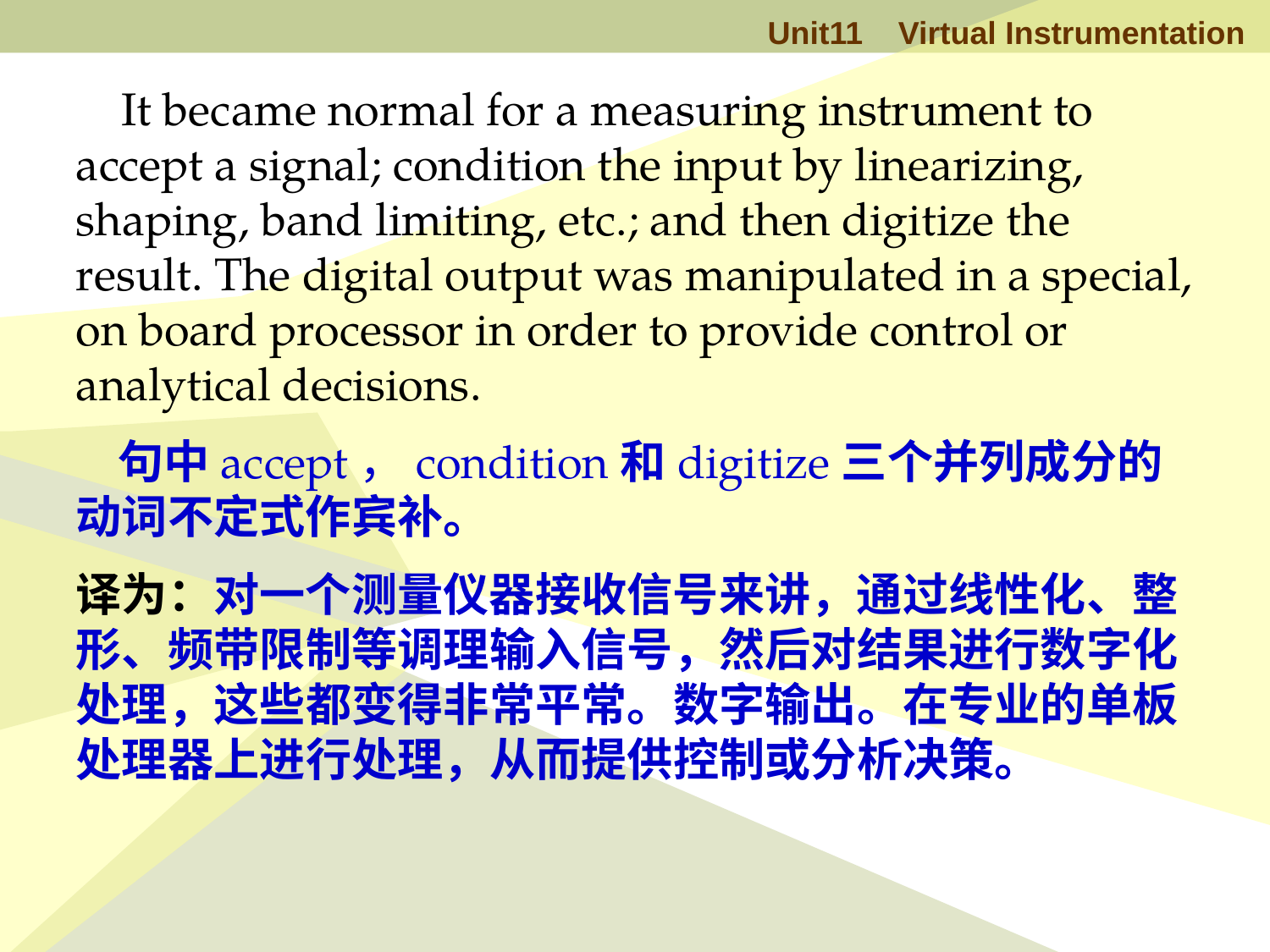

It became normal for a measuring instrument to accept a signal; condition the input by linearizing, shaping, band limiting, etc.; and then digitize the result. The digital output was manipulated in a special, on board processor in order to provide control or analytical decisions.
   句中accept，condition和digitize三个并列成分的动词不定式作宾补。
译为：对一个测量仪器接收信号来讲，通过线性化、整形、频带限制等调理输入信号，然后对结果进行数字化处理，这些都变得非常平常。数字输出。在专业的单板处理器上进行处理，从而提供控制或分析决策。